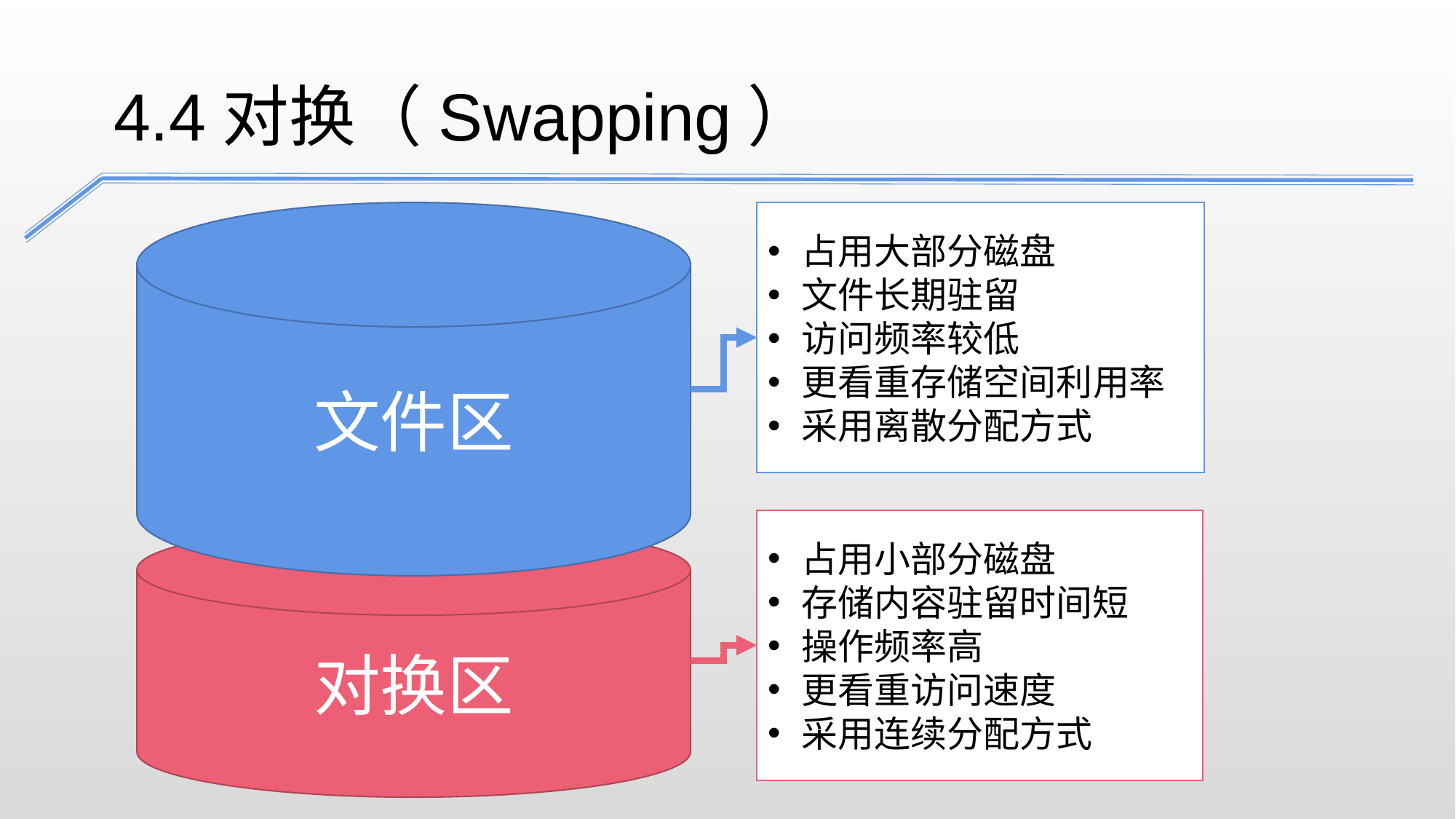

4.4对换（Swapping）
占用大部分磁盘
文件长期驻留
访问频率较低
更看重存储空间利用率
采用离散分配方式
文件区
占用小部分磁盘
存储内容驻留时间短
操作频率高
更看重访问速度
采用连续分配方式
对换区